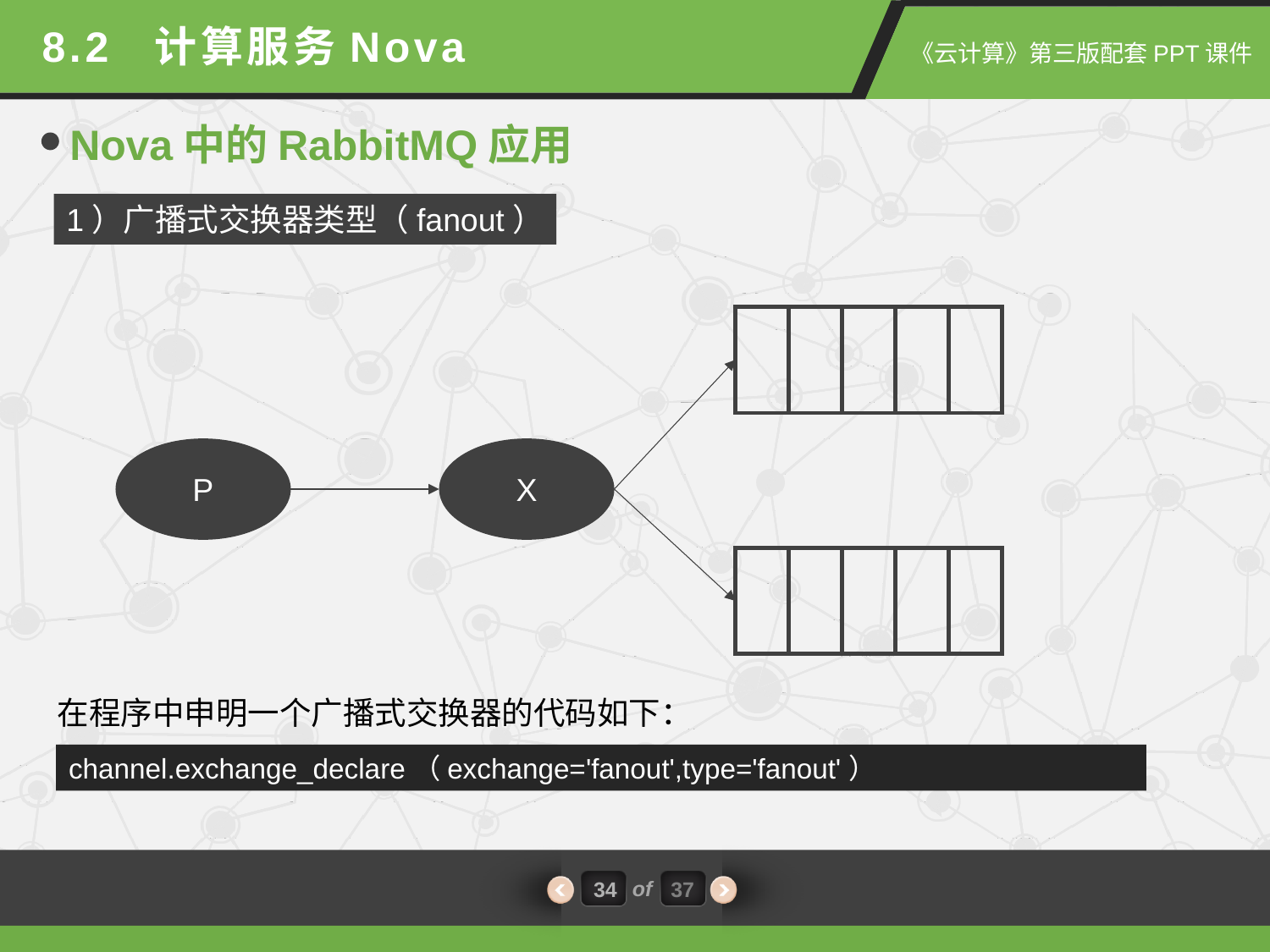

8.2  计算服务Nova
Nova中的RabbitMQ应用

1）广播式交换器类型（fanout）

P
X

在程序中申明一个广播式交换器的代码如下：
channel.exchange_declare（exchange='fanout',type='fanout'）
34